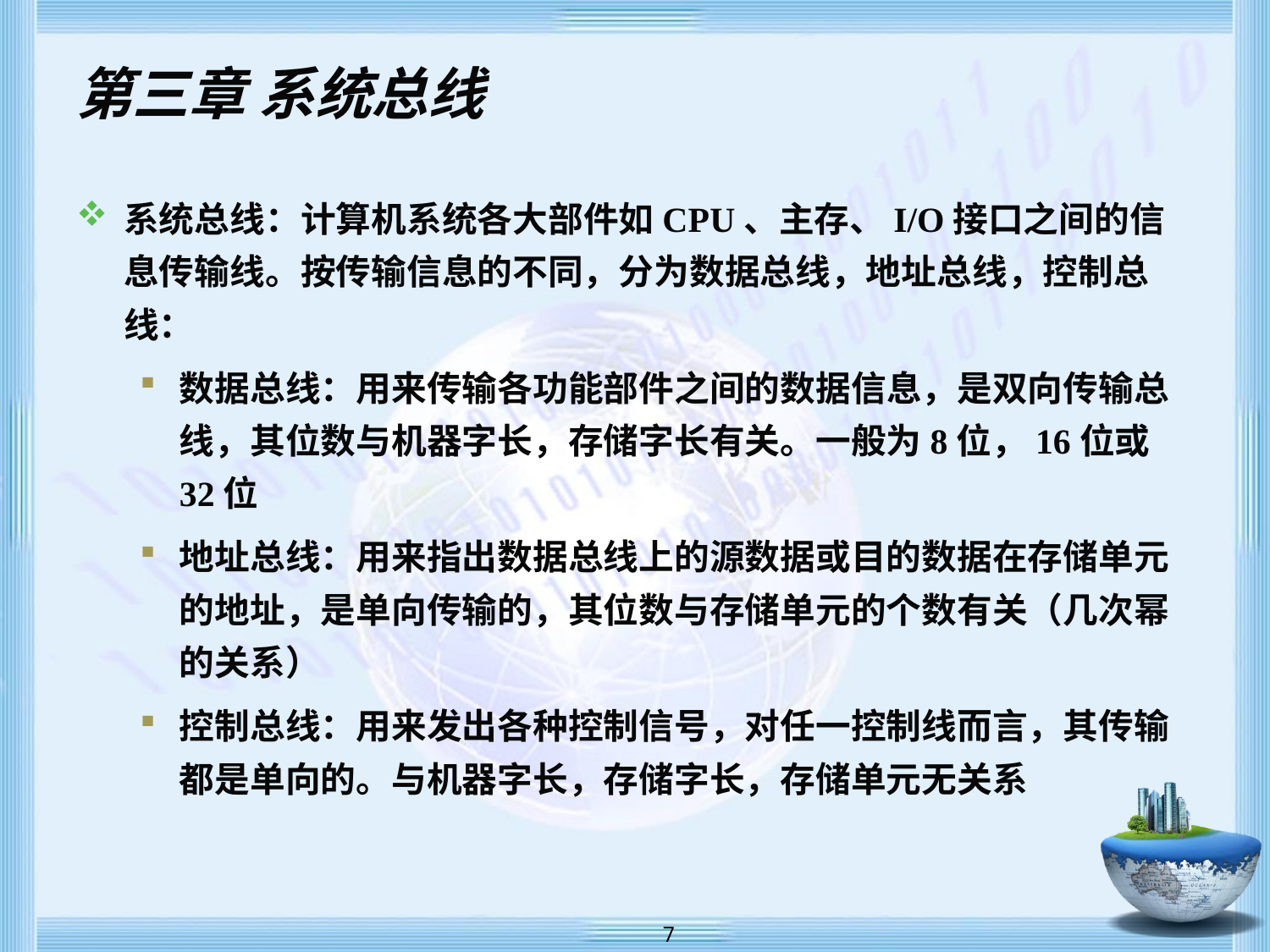

# 第三章 系统总线
系统总线：计算机系统各大部件如CPU、主存、I/O接口之间的信息传输线。按传输信息的不同，分为数据总线，地址总线，控制总线：
数据总线：用来传输各功能部件之间的数据信息，是双向传输总线，其位数与机器字长，存储字长有关。一般为8位，16位或32位
地址总线：用来指出数据总线上的源数据或目的数据在存储单元的地址，是单向传输的，其位数与存储单元的个数有关（几次幂的关系）
控制总线：用来发出各种控制信号，对任一控制线而言，其传输都是单向的。与机器字长，存储字长，存储单元无关系
    7